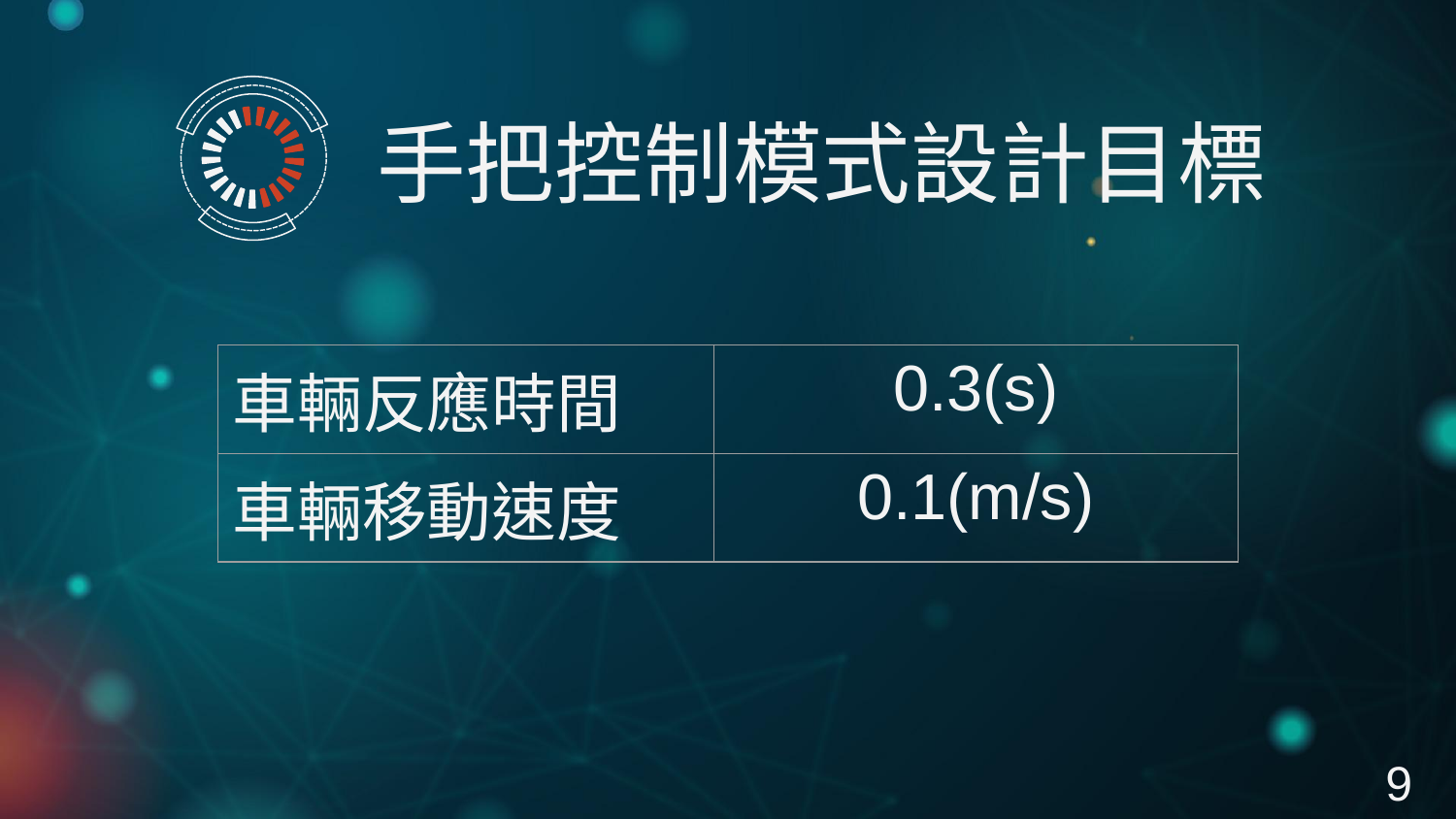

手把控制模式設計目標

| 車輛反應時間 | 0.3(s) |
| --- | --- |
| 車輛移動速度 | 0.1(m/s) |